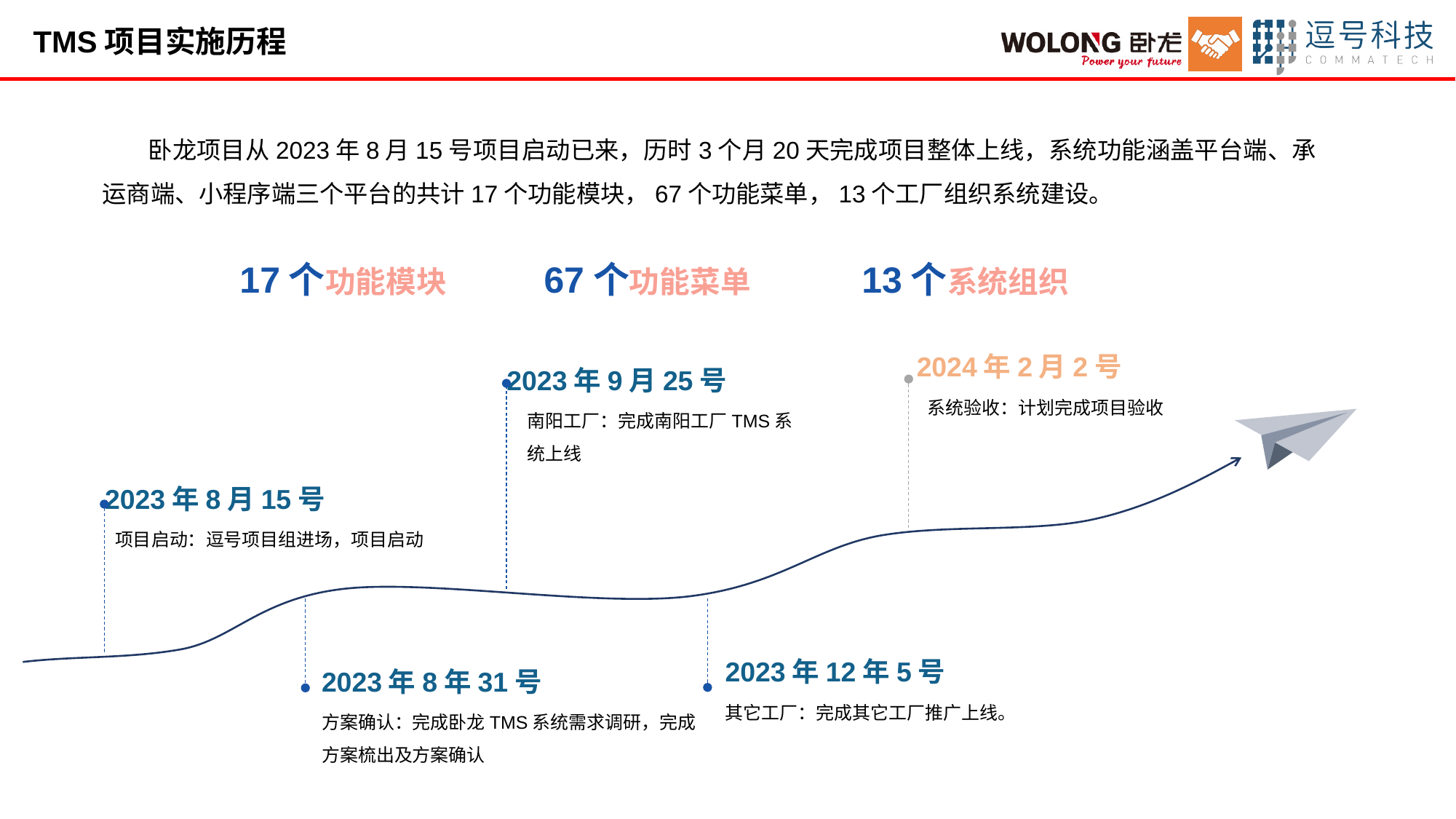

TMS项目实施历程
       卧龙项目从2023年8月15号项目启动已来，历时3个月20天完成项目整体上线，系统功能涵盖平台端、承运商端、小程序端三个平台的共计17个功能模块，67个功能菜单，13个工厂组织系统建设。
17个功能模块             67个功能菜单               13个系统组织
2024年2月2号
2023年9月25号
南阳工厂：完成南阳工厂TMS系统上线
系统验收：计划完成项目验收

2023年8月15号
项目启动：逗号项目组进场，项目启动
2023年12年5号
2023年8年31号
方案确认：完成卧龙TMS系统需求调研，完成方案梳出及方案确认
其它工厂：完成其它工厂推广上线。